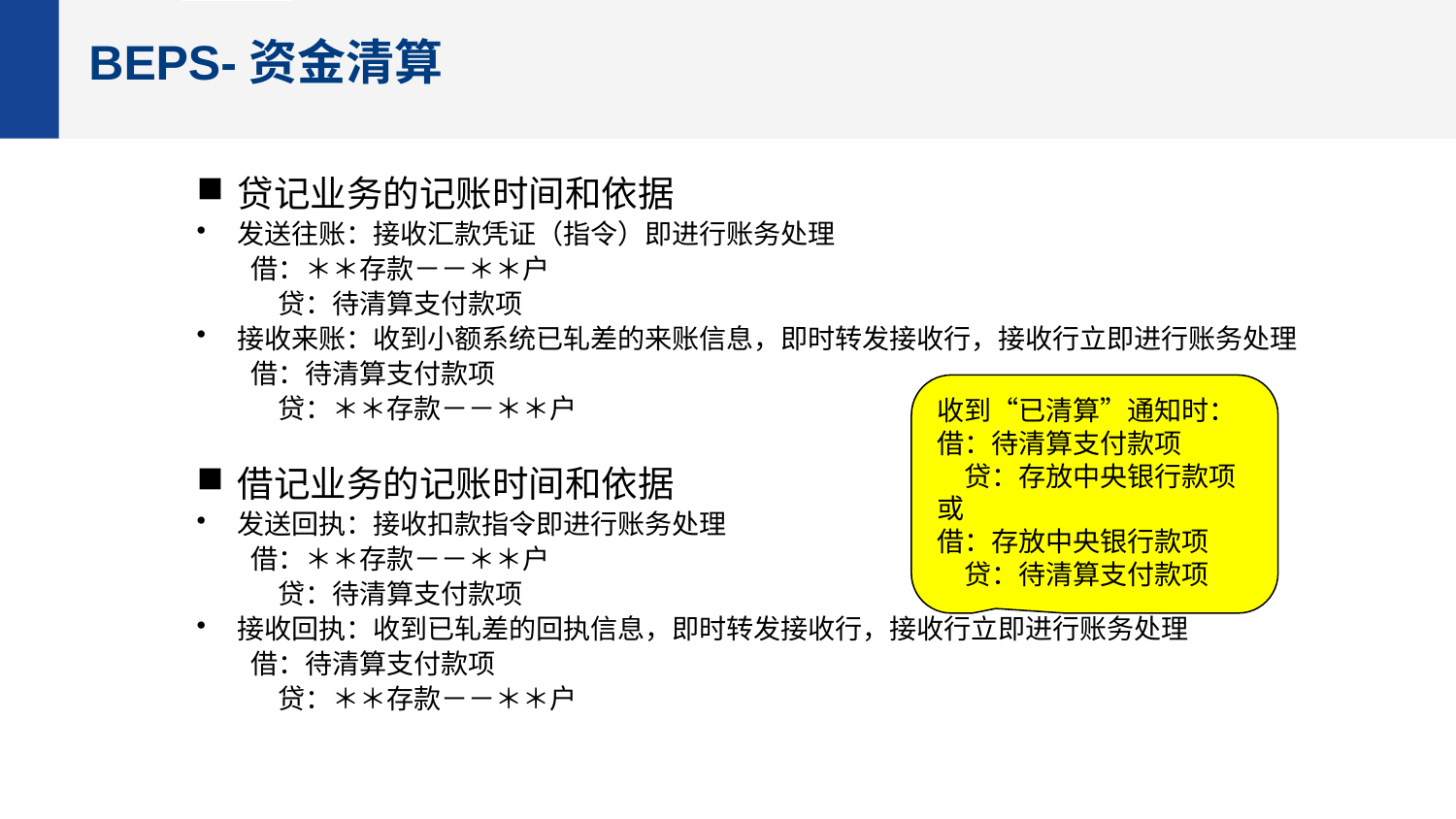

BEPS-资金清算
贷记业务的记账时间和依据
发送往账：接收汇款凭证（指令）即进行账务处理
　　借：＊＊存款－－＊＊户
　　　贷：待清算支付款项
接收来账：收到小额系统已轧差的来账信息，即时转发接收行，接收行立即进行账务处理
　　借：待清算支付款项
　　　贷：＊＊存款－－＊＊户

借记业务的记账时间和依据
发送回执：接收扣款指令即进行账务处理
　　借：＊＊存款－－＊＊户
　　　贷：待清算支付款项
接收回执：收到已轧差的回执信息，即时转发接收行，接收行立即进行账务处理
　　借：待清算支付款项
　　　贷：＊＊存款－－＊＊户
收到“已清算”通知时：
借：待清算支付款项
　贷：存放中央银行款项
或
借：存放中央银行款项
　贷：待清算支付款项